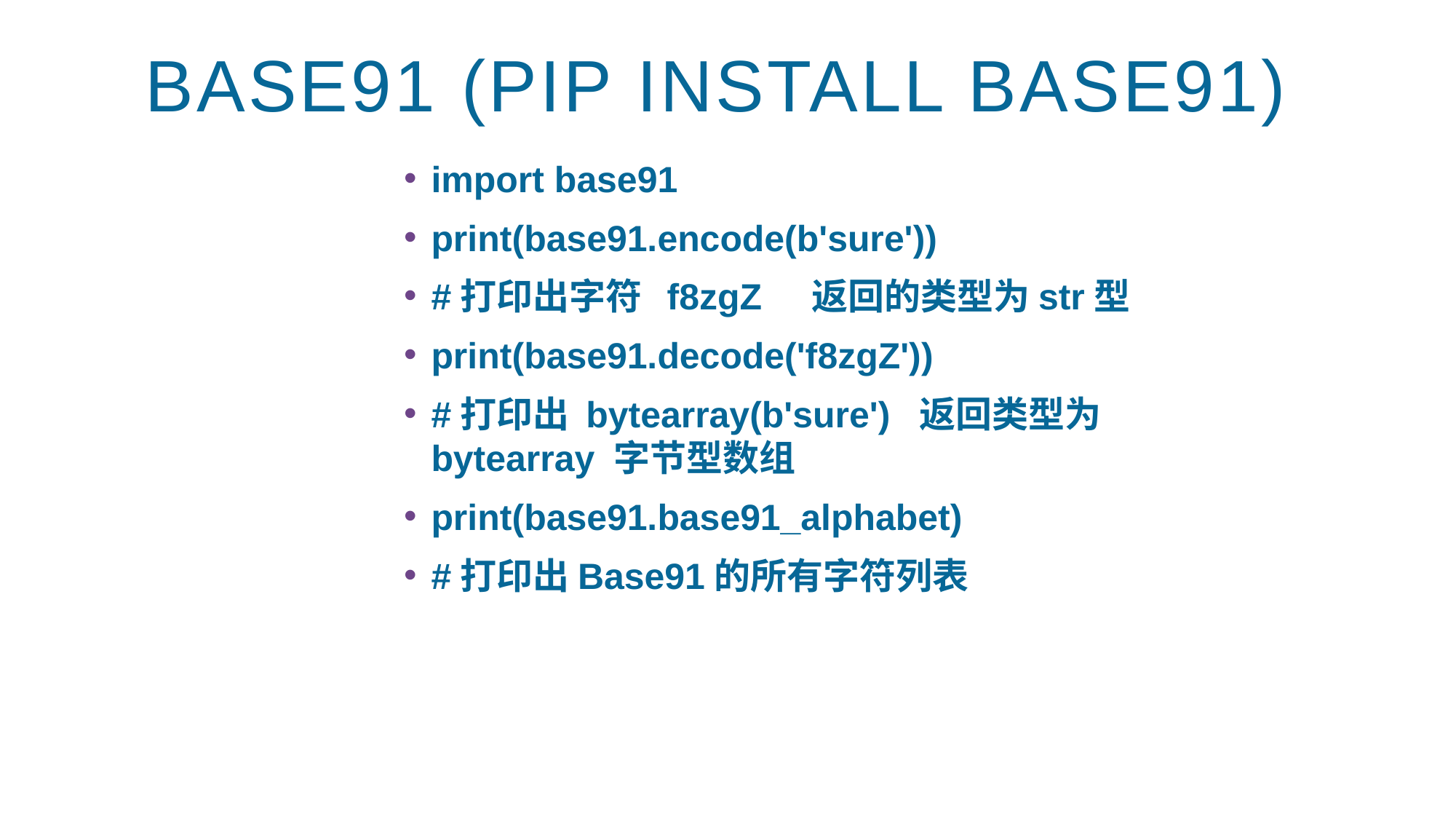

# BASE91 (pip install base91)
import base91
print(base91.encode(b'sure'))
#打印出字符  f8zgZ    返回的类型为str型
print(base91.decode('f8zgZ'))
#打印出 bytearray(b'sure')  返回类型为bytearray 字节型数组
print(base91.base91_alphabet)
#打印出Base91的所有字符列表